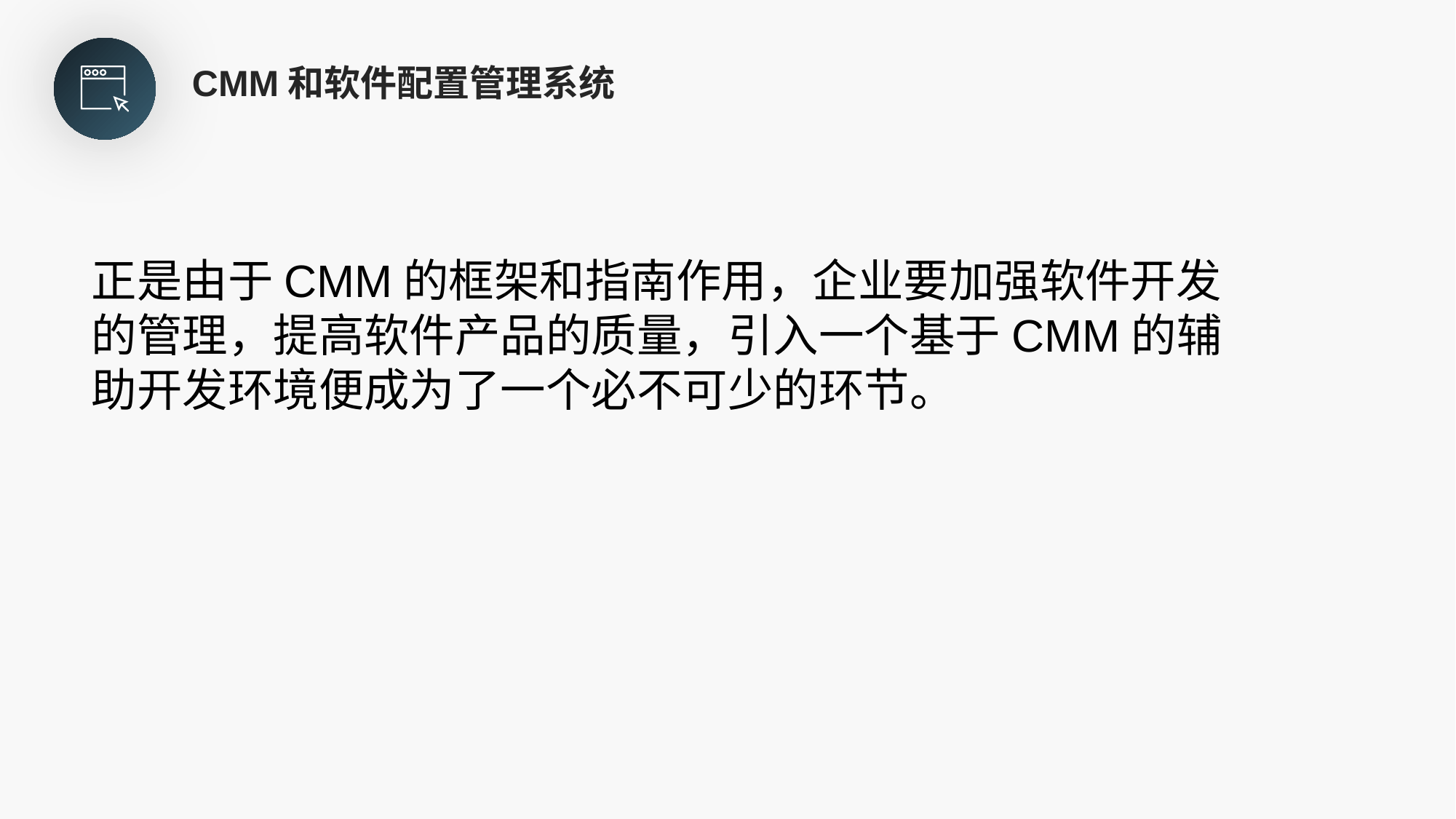

CMM和软件配置管理系统

正是由于CMM的框架和指南作用，企业要加强软件开发的管理，提高软件产品的质量，引入一个基于CMM的辅助开发环境便成为了一个必不可少的环节。